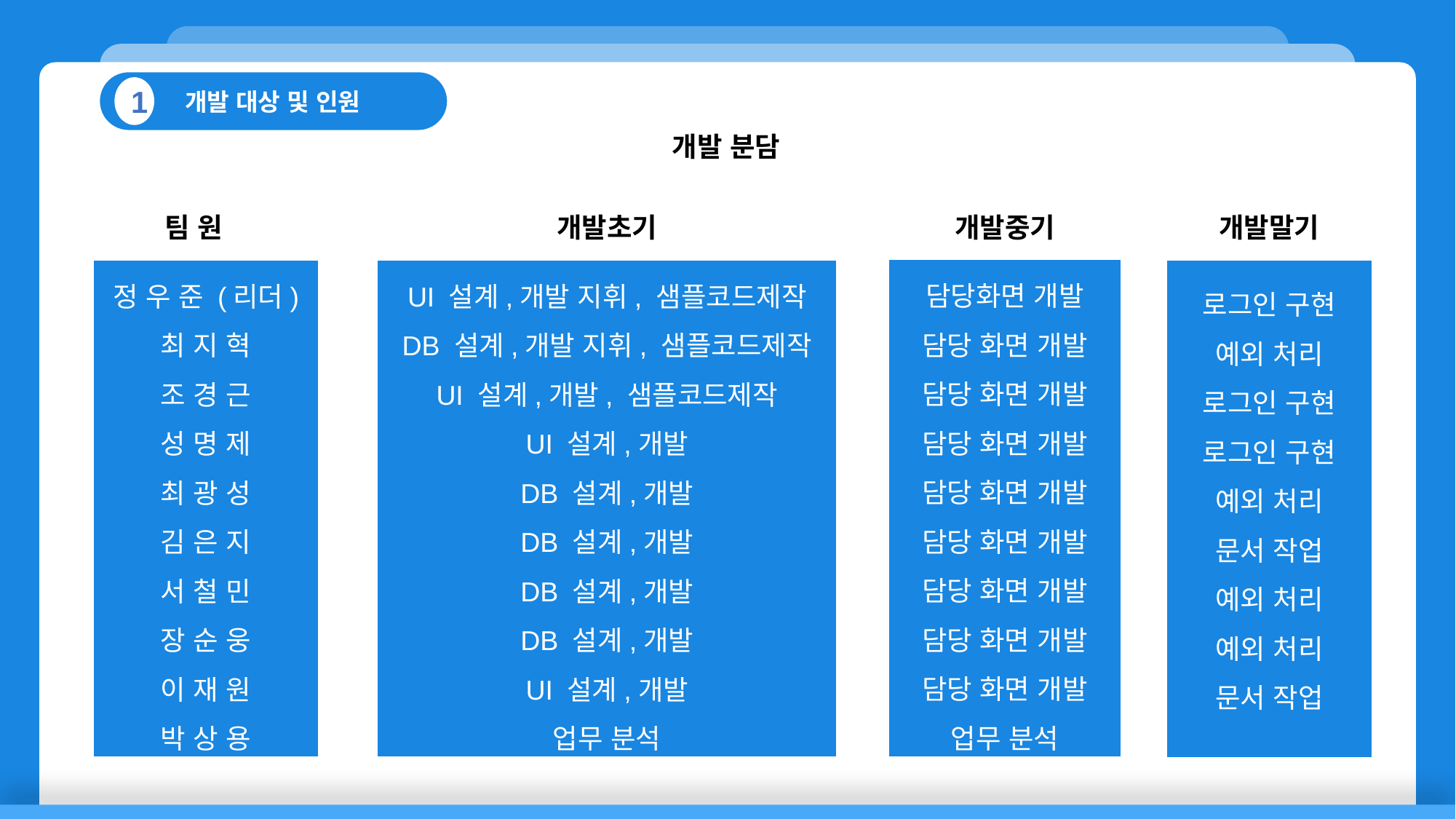

개발 대상 및 인원
1
개발 분담
팀 원
개발초기
개발말기
개발중기
담당화면 개발
담당 화면 개발
담당 화면 개발
담당 화면 개발
담당 화면 개발
담당 화면 개발
담당 화면 개발
담당 화면 개발
담당 화면 개발
업무 분석
UI 설계,개발 지휘, 샘플코드제작
DB 설계,개발 지휘, 샘플코드제작
UI 설계,개발, 샘플코드제작
UI 설계,개발
DB 설계,개발
DB 설계,개발
DB 설계,개발
DB 설계,개발
UI 설계,개발
업무 분석
정 우 준 (리더)
최 지 혁
조 경 근
성 명 제
최 광 성
김 은 지
서 철 민
장 순 웅
이 재 원
박 상 용
로그인 구현
예외 처리
로그인 구현
로그인 구현
예외 처리
문서 작업
예외 처리
예외 처리
문서 작업